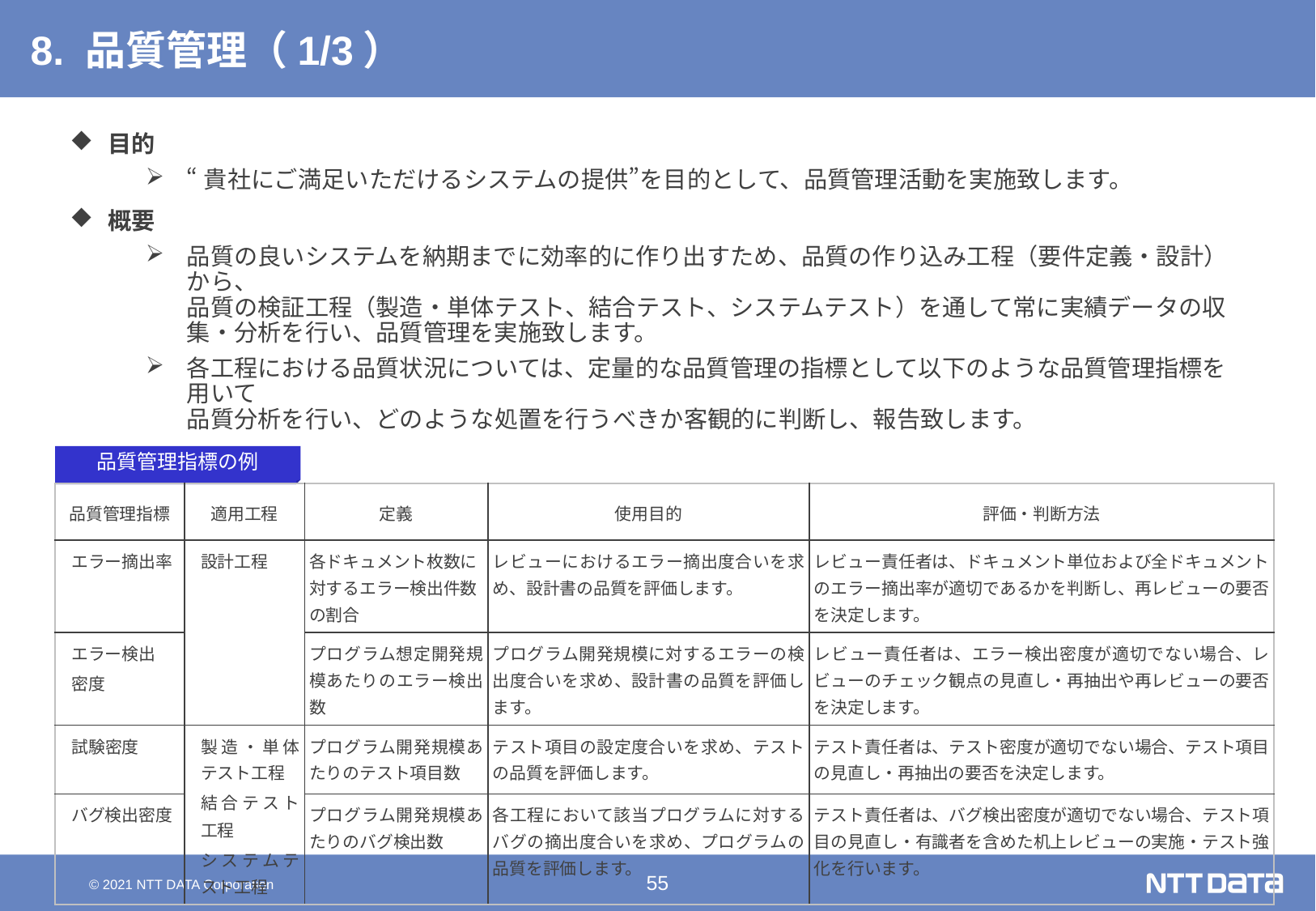

# 8. 品質管理（1/3）
目的
“貴社にご満足いただけるシステムの提供”を目的として、品質管理活動を実施致します。
概要
品質の良いシステムを納期までに効率的に作り出すため、品質の作り込み工程（要件定義・設計）から、
品質の検証工程（製造・単体テスト、結合テスト、システムテスト）を通して常に実績データの収集・分析を行い、品質管理を実施致します。
各工程における品質状況については、定量的な品質管理の指標として以下のような品質管理指標を用いて
品質分析を行い、どのような処置を行うべきか客観的に判断し、報告致します。

品質管理指標の例
| 品質管理指標 | 適用工程 | 定義 | 使用目的 | 評価・判断方法 |
| --- | --- | --- | --- | --- |
| エラー摘出率 | 設計工程 | 各ドキュメント枚数に対するエラー検出件数の割合 | レビューにおけるエラー摘出度合いを求め、設計書の品質を評価します。 | レビュー責任者は、ドキュメント単位および全ドキュメントのエラー摘出率が適切であるかを判断し、再レビューの要否を決定します。 |
| エラー検出 密度 |  | プログラム想定開発規模あたりのエラー検出数 | プログラム開発規模に対するエラーの検出度合いを求め、設計書の品質を評価します。 | レビュー責任者は、エラー検出密度が適切でない場合、レビューのチェック観点の見直し・再抽出や再レビューの要否を決定します。 |
| 試験密度 | 製造・単体テスト工程 結合テスト工程 システムテスト工程 | プログラム開発規模あたりのテスト項目数 | テスト項目の設定度合いを求め、テストの品質を評価します。 | テスト責任者は、テスト密度が適切でない場合、テスト項目の見直し・再抽出の要否を決定します。 |
| バグ検出密度 |  | プログラム開発規模あたりのバグ検出数 | 各工程において該当プログラムに対するバグの摘出度合いを求め、プログラムの品質を評価します。 | テスト責任者は、バグ検出密度が適切でない場合、テスト項目の見直し・有識者を含めた机上レビューの実施・テスト強化を行います。 |